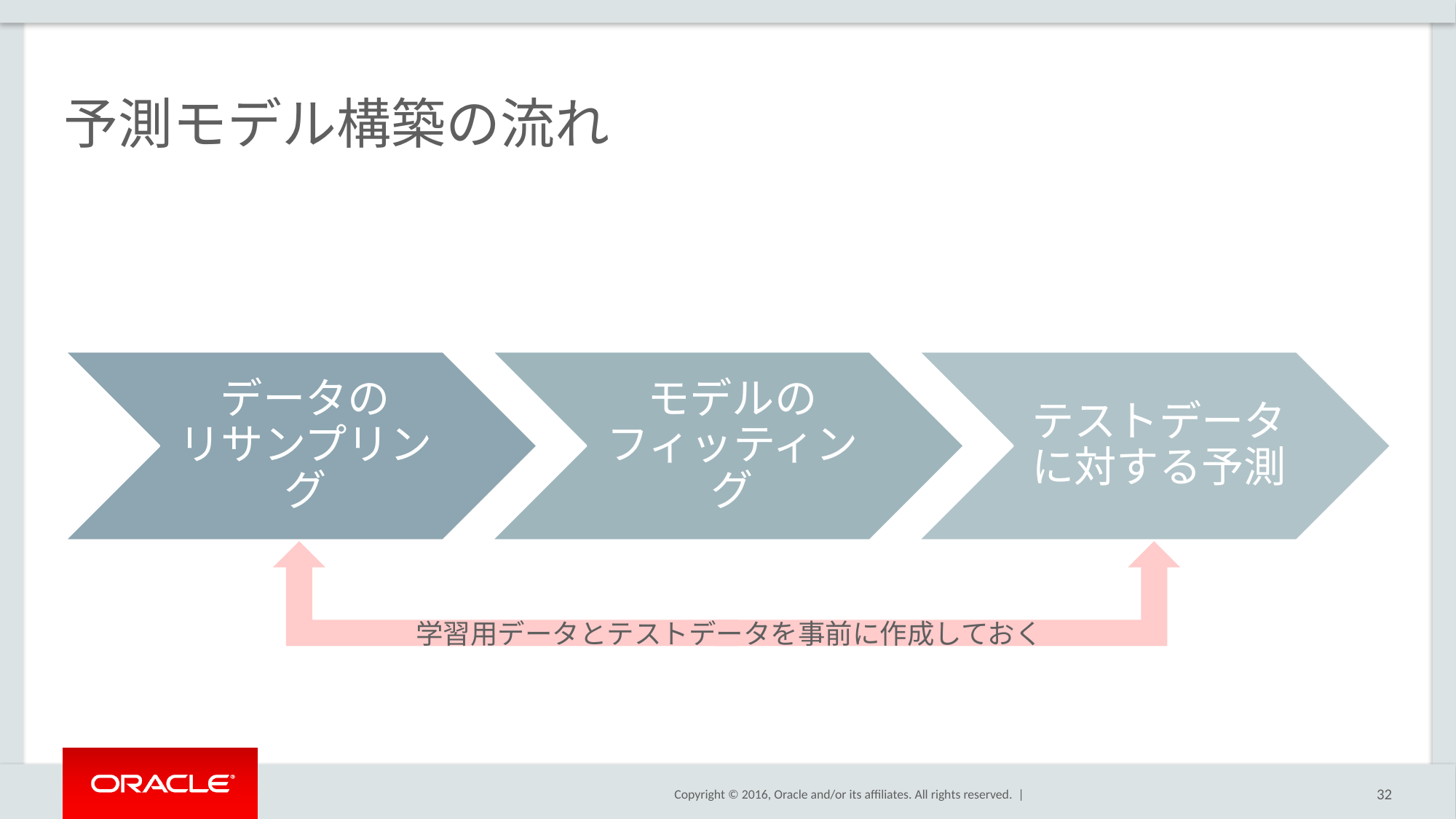

# 予測モデル構築の流れ
データの
リサンプリング
モデルの
フィッティング
テストデータに対する予測

学習用データとテストデータを事前に作成しておく
32